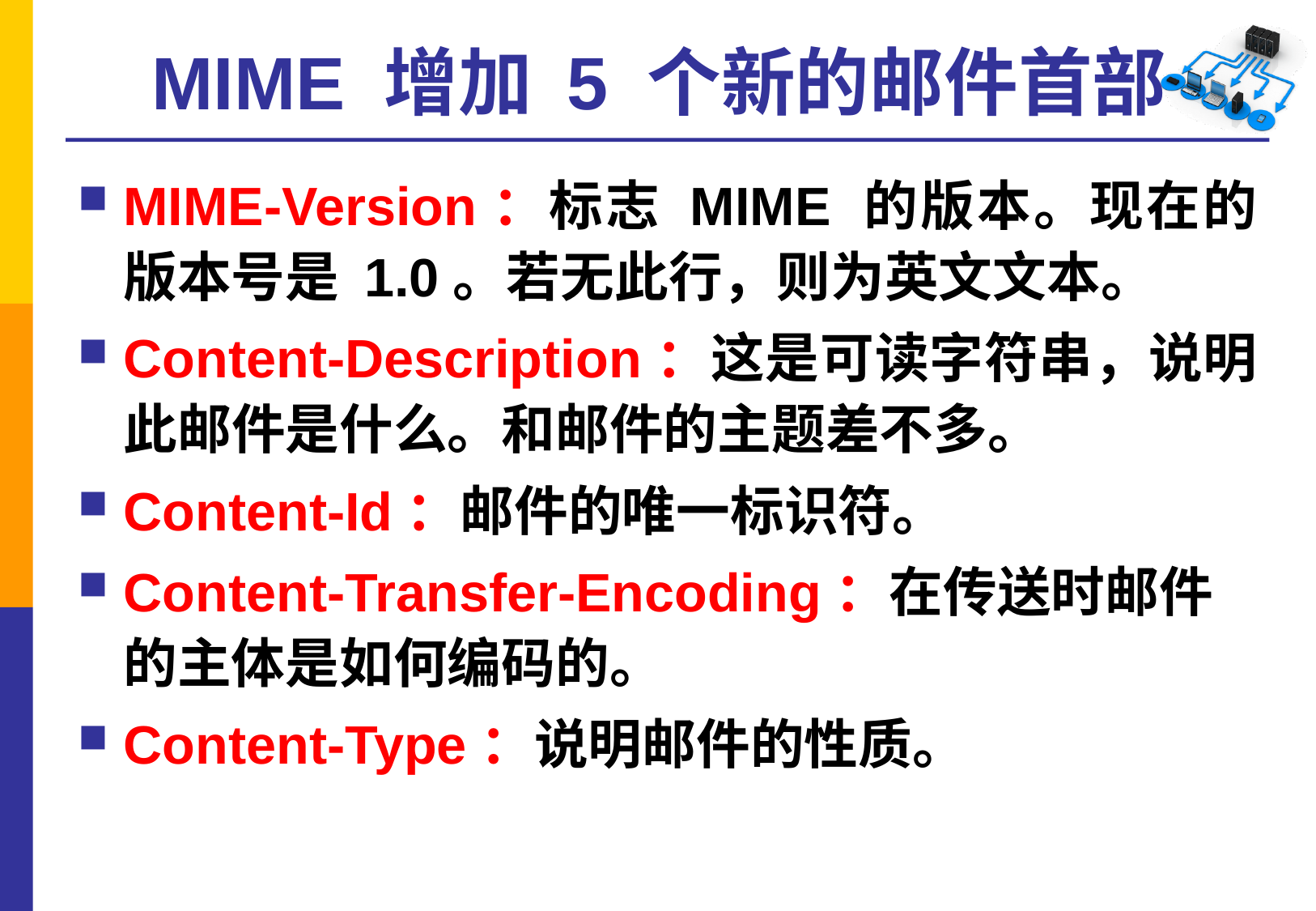

# MIME 增加 5 个新的邮件首部
MIME-Version：标志 MIME 的版本。现在的版本号是 1.0。若无此行，则为英文文本。
Content-Description：这是可读字符串，说明此邮件是什么。和邮件的主题差不多。
Content-Id：邮件的唯一标识符。
Content-Transfer-Encoding：在传送时邮件的主体是如何编码的。
Content-Type：说明邮件的性质。